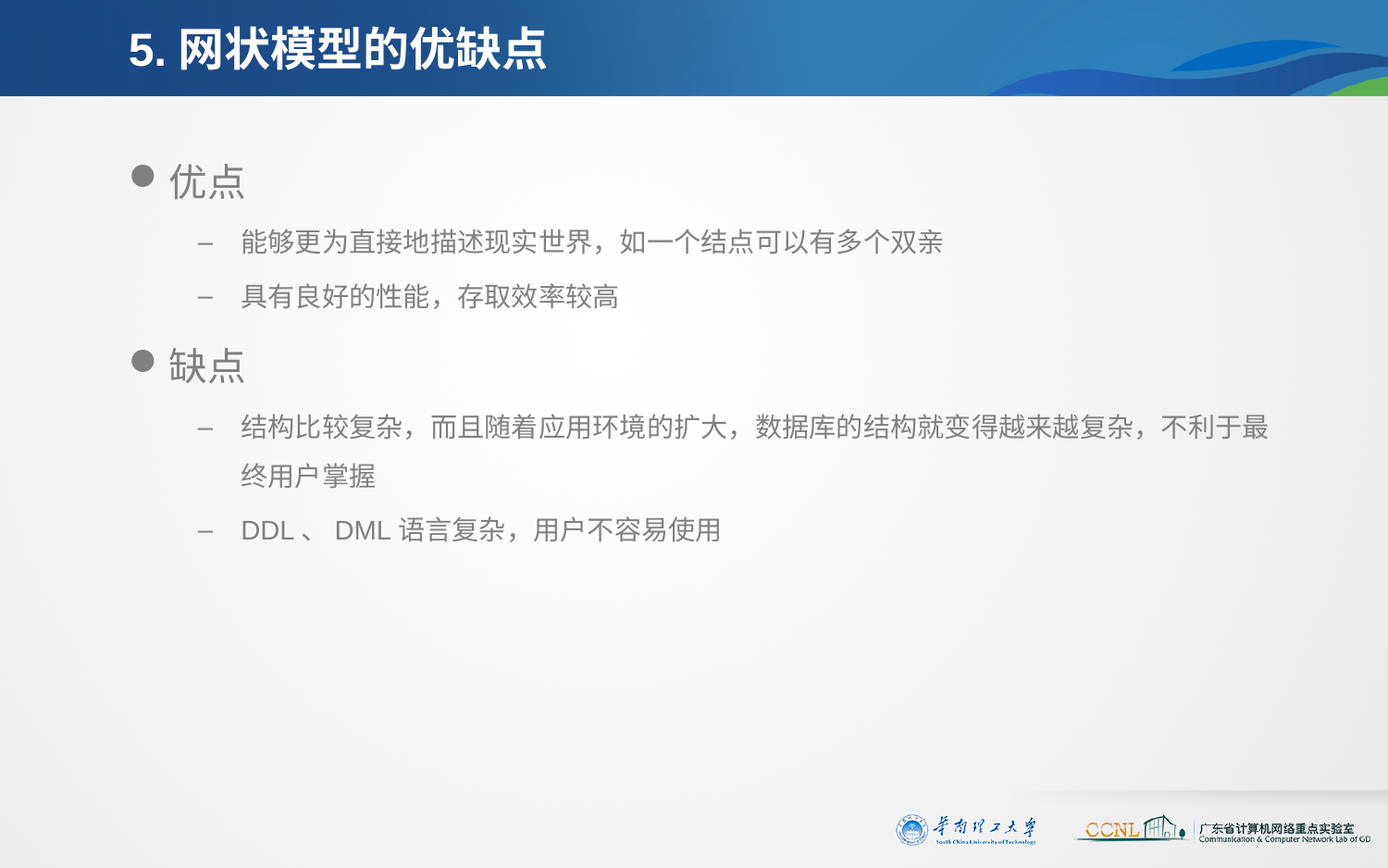

# 5.网状模型的优缺点
优点
能够更为直接地描述现实世界，如一个结点可以有多个双亲
具有良好的性能，存取效率较高
缺点
结构比较复杂，而且随着应用环境的扩大，数据库的结构就变得越来越复杂，不利于最终用户掌握
DDL、DML语言复杂，用户不容易使用